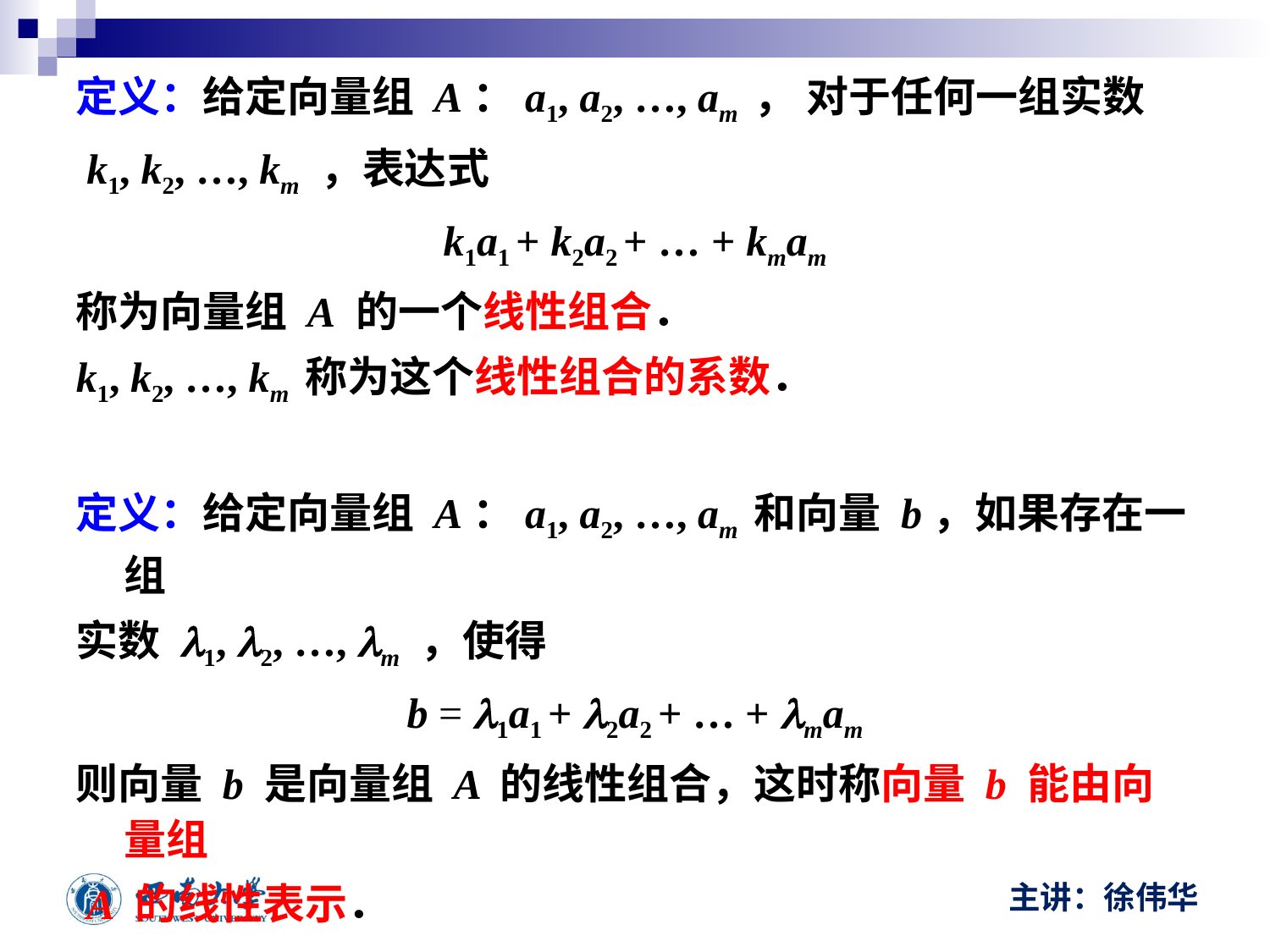

定义：给定向量组 A：a1, a2, …, am ， 对于任何一组实数
 k1, k2, …, km ，表达式
k1a1 + k2a2 + … + kmam
称为向量组 A 的一个线性组合．
k1, k2, …, km 称为这个线性组合的系数．

定义：给定向量组 A：a1, a2, …, am 和向量 b，如果存在一组
实数 λ1, λ2, …, λm ，使得
b = λ1a1 + λ2a2 + … + λmam
则向量 b 是向量组 A 的线性组合，这时称向量 b 能由向量组
 A 的线性表示．